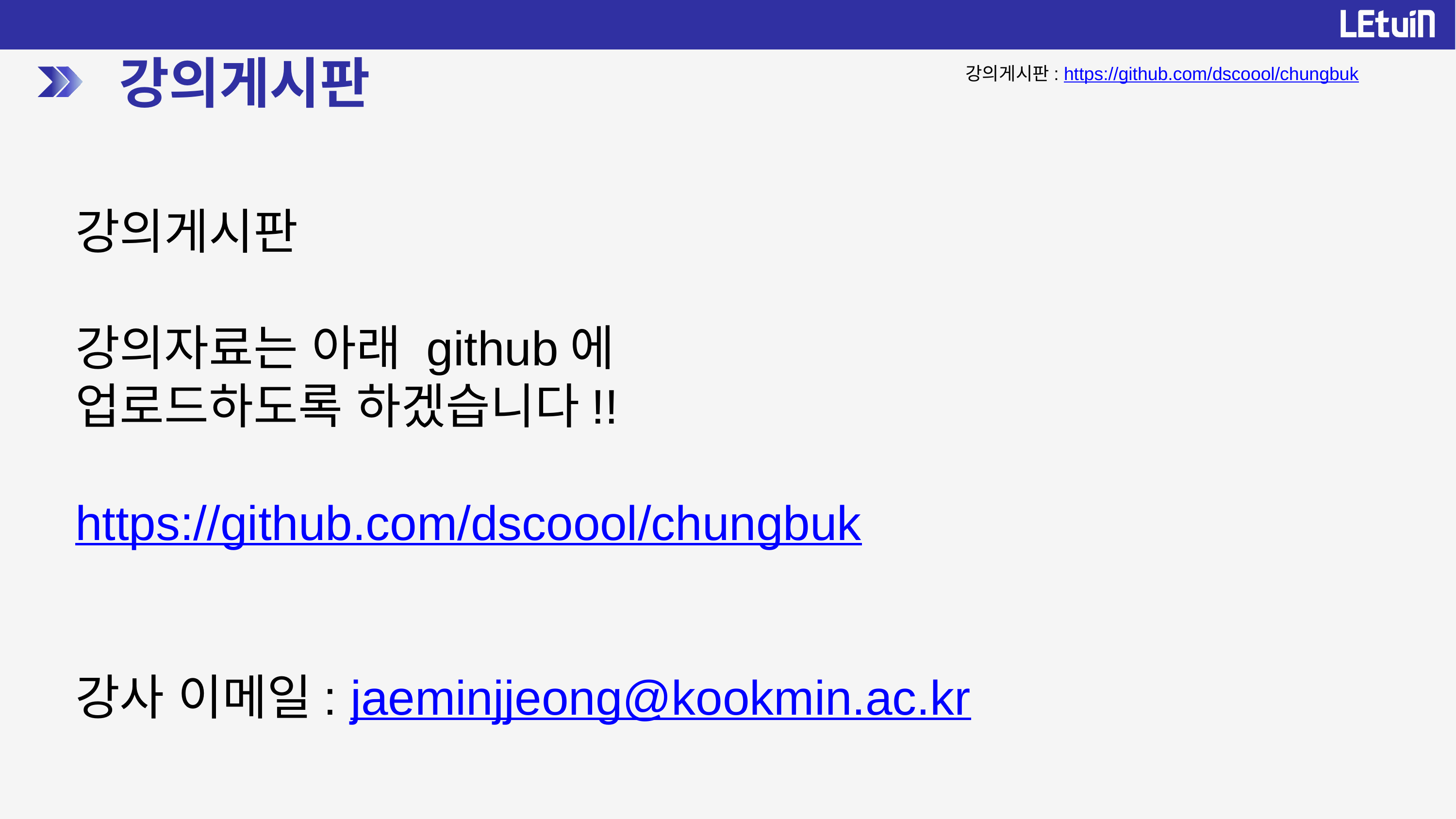

강의게시판
강의게시판: https://github.com/dscoool/chungbuk

강의게시판

강의자료는 아래 github에
업로드하도록 하겠습니다!!

https://github.com/dscoool/chungbuk

강사 이메일: jaeminjjeong@kookmin.ac.kr